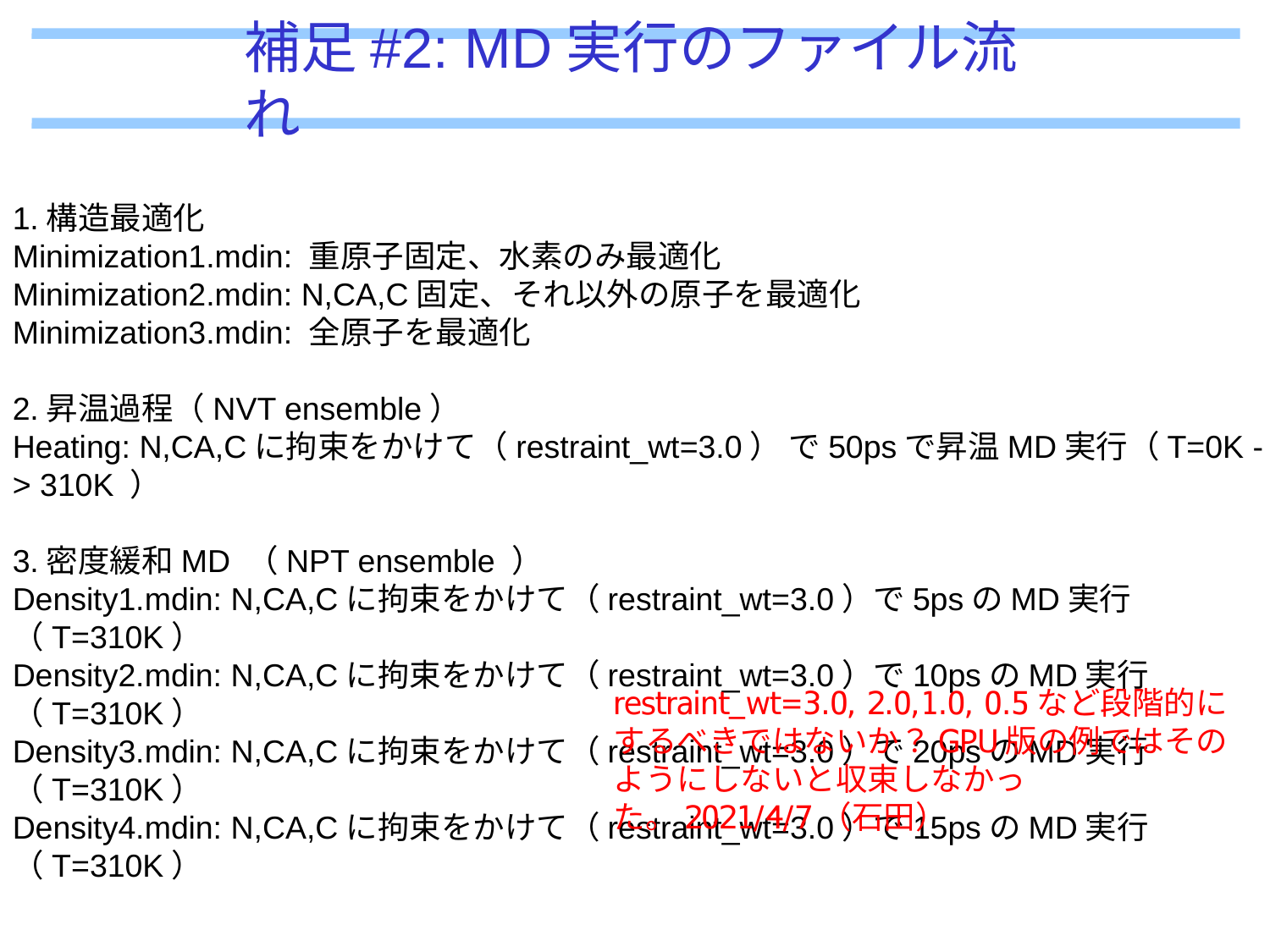

# 補足#2: MD実行のファイル流れ
1.構造最適化
Minimization1.mdin: 重原子固定、水素のみ最適化
Minimization2.mdin: N,CA,C固定、それ以外の原子を最適化
Minimization3.mdin: 全原子を最適化
2.昇温過程（NVT ensemble）
Heating: N,CA,Cに拘束をかけて（restraint_wt=3.0） で50psで昇温MD実行（T=0K -> 310K ）
3.密度緩和MD （NPT ensemble ）
Density1.mdin: N,CA,Cに拘束をかけて（restraint_wt=3.0）で5psのMD実行（T=310K）
Density2.mdin: N,CA,Cに拘束をかけて（restraint_wt=3.0）で10psのMD実行（T=310K）
Density3.mdin: N,CA,Cに拘束をかけて（restraint_wt=3.0）で20psのMD実行（T=310K）
Density4.mdin: N,CA,Cに拘束をかけて（restraint_wt=3.0）で15psのMD実行（T=310K）
4.平衡過程MD （NPT ensemble ）
Equilibration.mdin.mdin: 拘束なしで1nsのMD実行（T=310K ）
restraint_wt=3.0, 2.0,1.0, 0.5など段階的にするべきではないか？GPU版の例ではそのようにしないと収束しなかった。2021/4/7（石田）